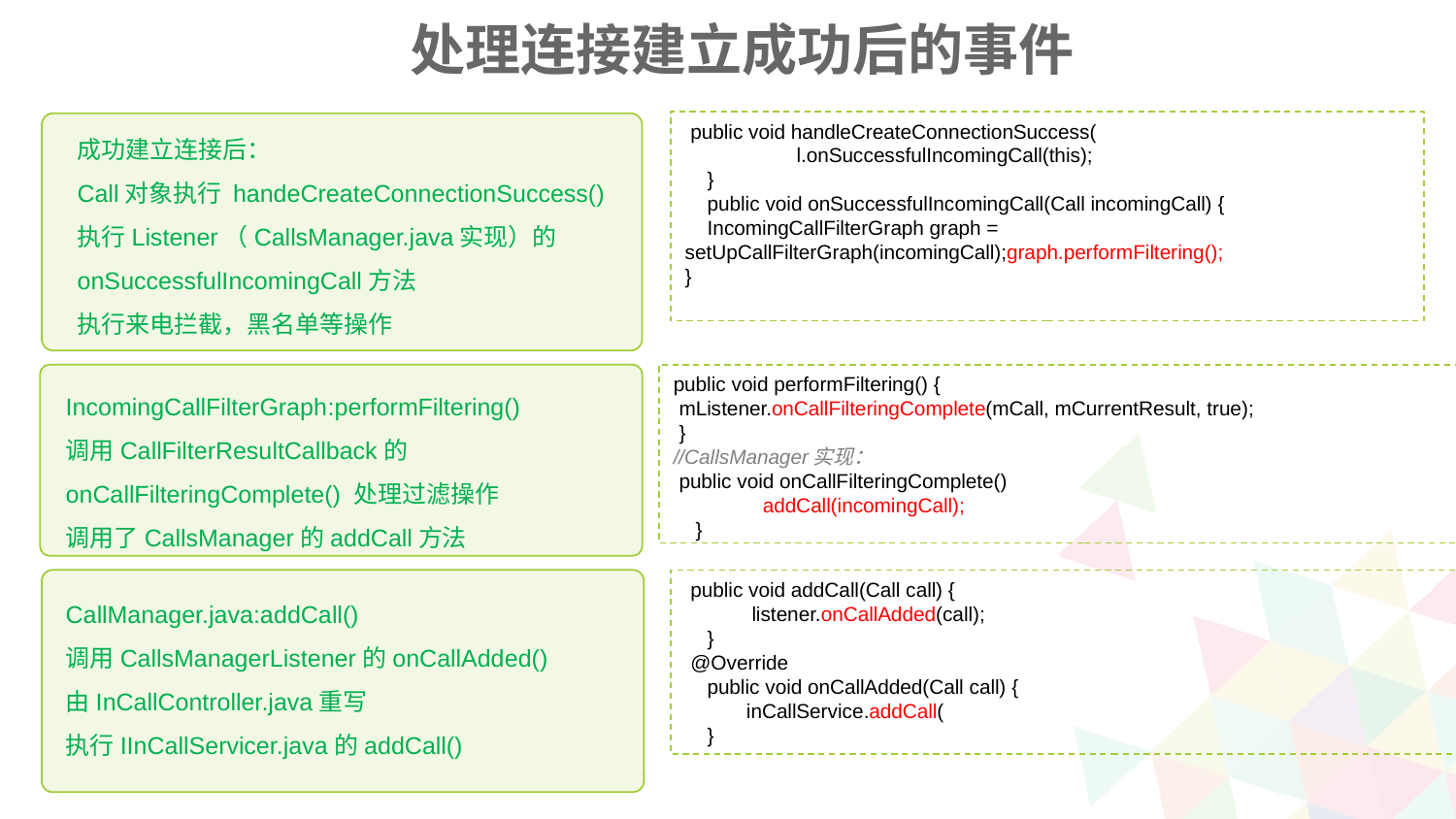

处理连接建立成功后的事件
 public void handleCreateConnectionSuccess(
                    l.onSuccessfulIncomingCall(this);
    }
    public void onSuccessfulIncomingCall(Call incomingCall) {
    IncomingCallFilterGraph graph = setUpCallFilterGraph(incomingCall);graph.performFiltering();
}
成功建立连接后：
Call对象执行 handeCreateConnectionSuccess()
执行Listener（CallsManager.java实现）的onSuccessfulIncomingCall方法
执行来电拦截，黑名单等操作

public void performFiltering() {
 mListener.onCallFilteringComplete(mCall, mCurrentResult, true);
 }
//CallsManager实现：
 public void onCallFilteringComplete()
                addCall(incomingCall);
    }
IncomingCallFilterGraph:performFiltering()
调用CallFilterResultCallback的onCallFilteringComplete() 处理过滤操作
调用了CallsManager的addCall方法

 public void addCall(Call call) {
            listener.onCallAdded(call);
    }
 @Override
    public void onCallAdded(Call call) {
           inCallService.addCall(
    }
CallManager.java:addCall()
调用CallsManagerListener的onCallAdded()
由InCallController.java重写
执行IInCallServicer.java的addCall()